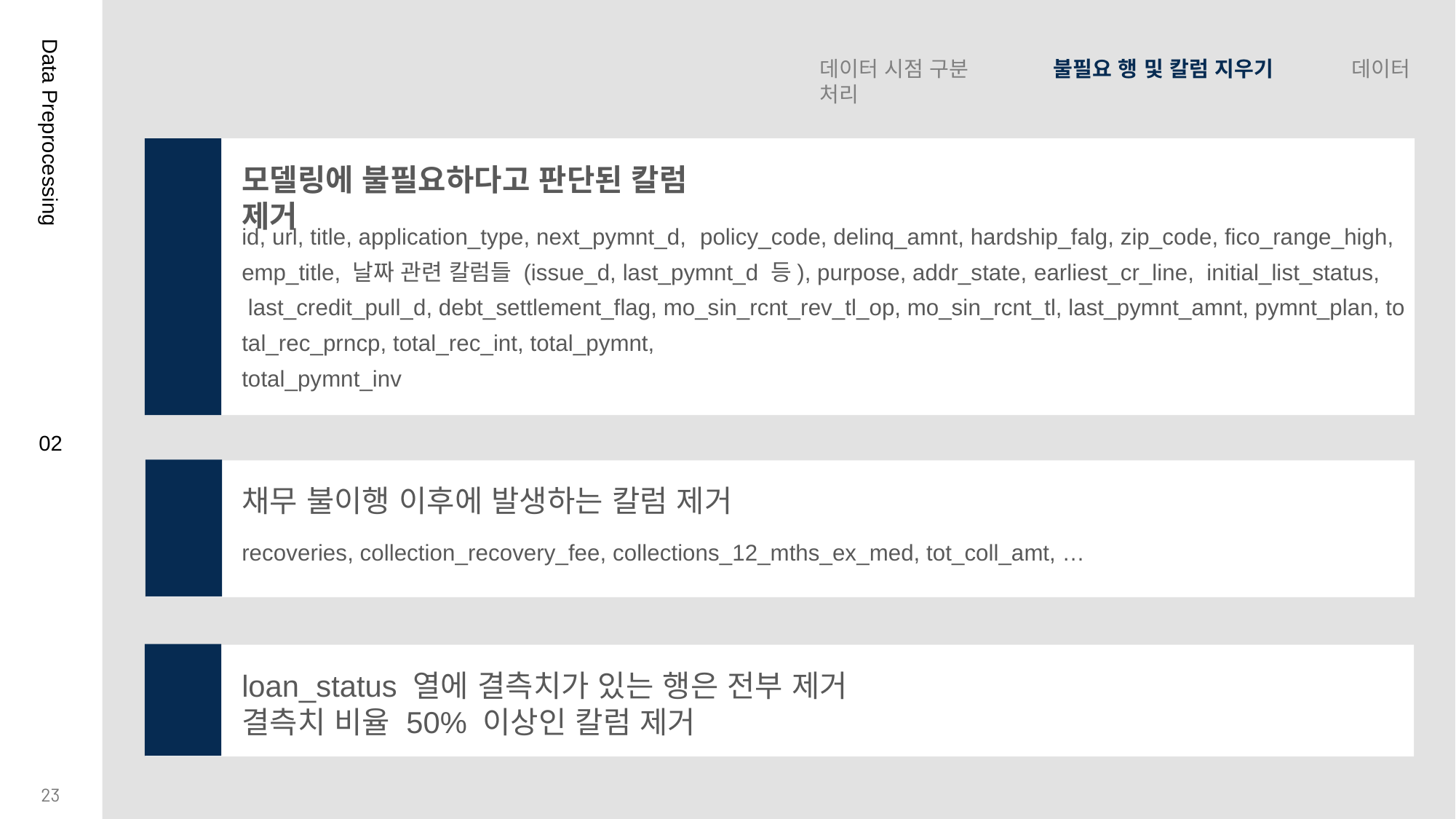

데이터 시점 구분              불필요 행 및 칼럼 지우기             데이터 처리
Data Preprocessing

모델링에 불필요하다고 판단된 칼럼 제거

id, url, title, application_type, next_pymnt_d,  policy_code, delinq_amnt, hardship_falg, zip_code, fico_range_high, emp_title, 날짜 관련 칼럼들 (issue_d, last_pymnt_d 등), purpose, addr_state, earliest_cr_line,  initial_list_status,  last_credit_pull_d, debt_settlement_flag, mo_sin_rcnt_rev_tl_op, mo_sin_rcnt_tl, last_pymnt_amnt, pymnt_plan, total_rec_prncp, total_rec_int, total_pymnt,
total_pymnt_inv

02

채무 불이행 이후에 발생하는 칼럼 제거

recoveries, collection_recovery_fee, collections_12_mths_ex_med, tot_coll_amt, …

loan_status 열에 결측치가 있는 행은 전부 제거
결측치 비율 50% 이상인 칼럼 제거

23